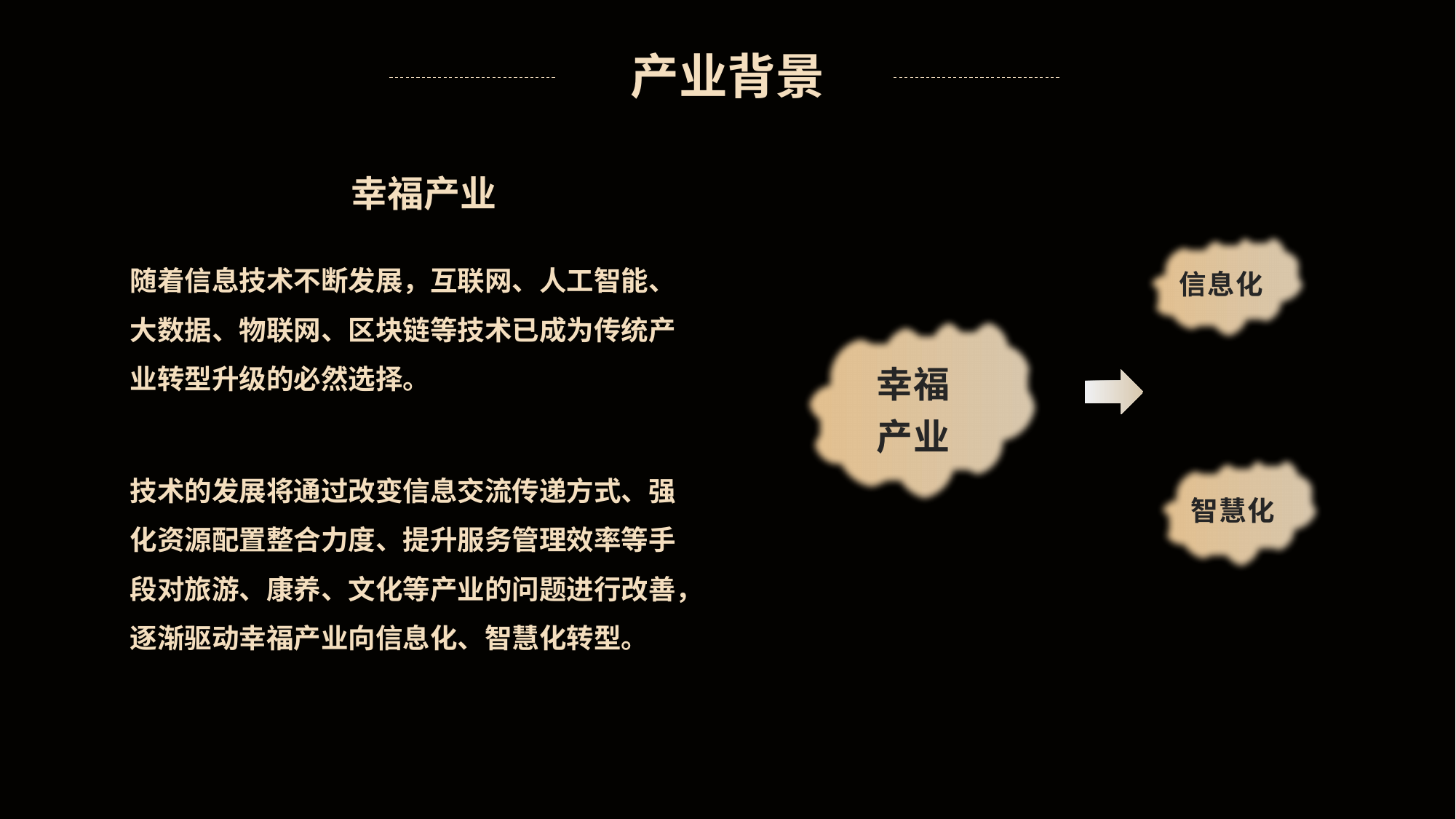

产业背景
幸福产业
随着信息技术不断发展，互联网、人工智能、大数据、物联网、区块链等技术已成为传统产业转型升级的必然选择。
信息化
幸福
产业

智慧化
技术的发展将通过改变信息交流传递方式、强化资源配置整合力度、提升服务管理效率等手段对旅游、康养、文化等产业的问题进行改善，逐渐驱动幸福产业向信息化、智慧化转型。